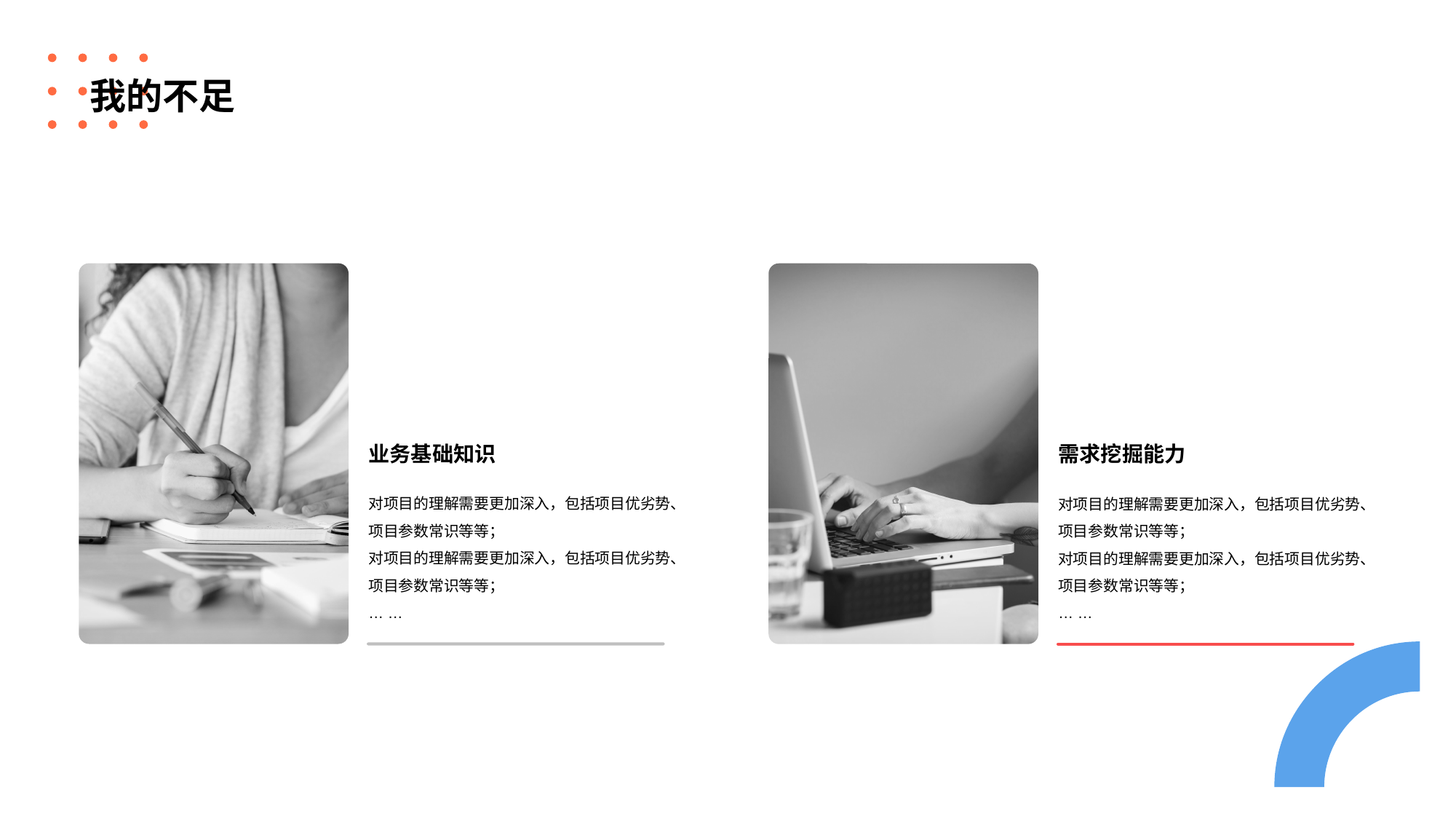

# 我的不足

业务基础知识
需求挖掘能力
对项目的理解需要更加深入，包括项目优劣势、项目参数常识等等；
对项目的理解需要更加深入，包括项目优劣势、项目参数常识等等；
… …
对项目的理解需要更加深入，包括项目优劣势、项目参数常识等等；
对项目的理解需要更加深入，包括项目优劣势、项目参数常识等等；
… …